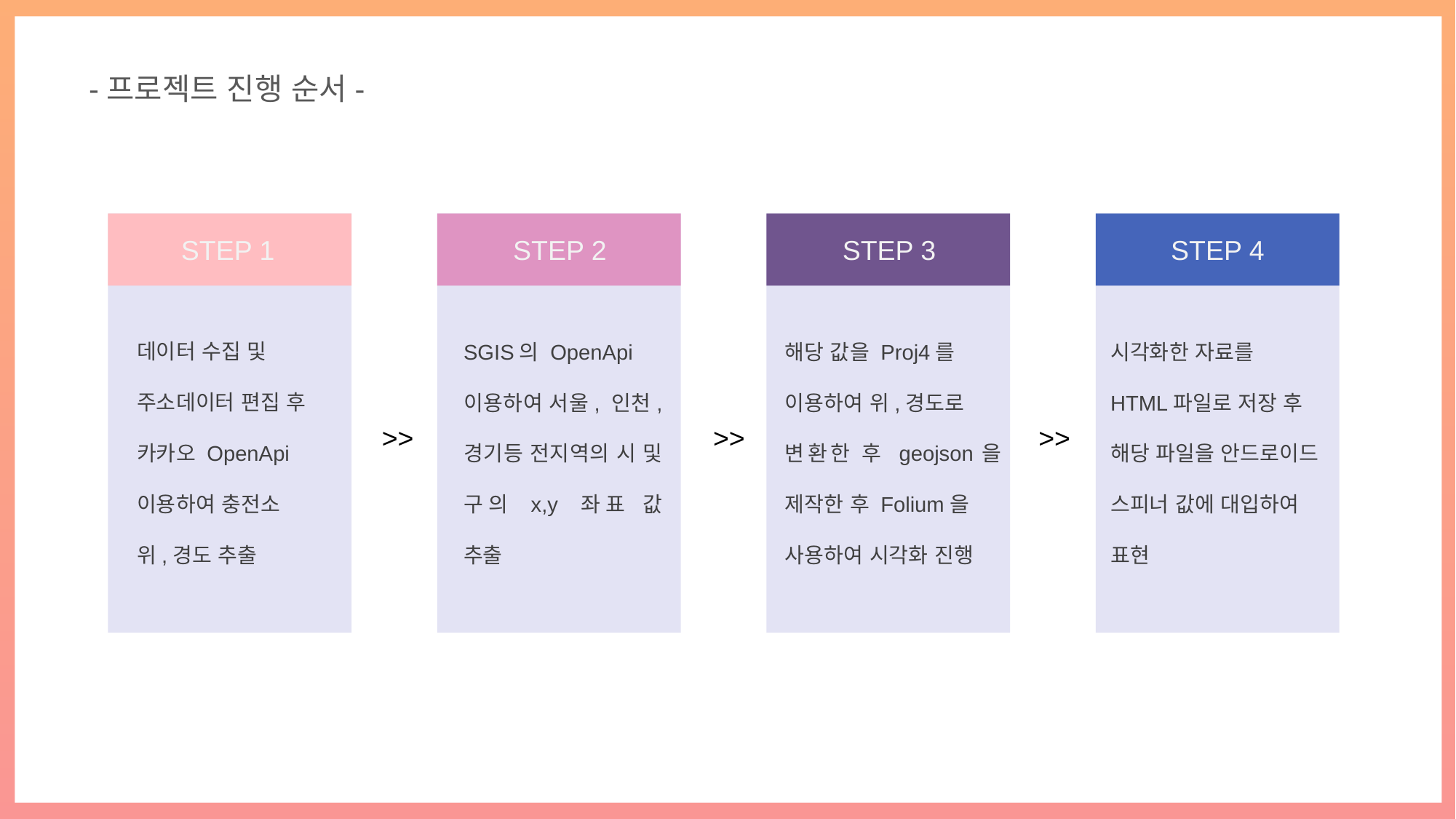

-프로젝트 진행 순서-

STEP 1
STEP 2
STEP 3
STEP 4
데이터 수집 및
주소데이터 편집 후
카카오 OpenApi
이용하여 충전소
위,경도 추출
SGIS의 OpenApi
이용하여 서울, 인천, 경기등 전지역의 시 및 구의 x,y 좌표 값 추출
해당 값을 Proj4를
이용하여 위,경도로
변환한 후 geojson을 제작한 후 Folium을
사용하여 시각화 진행
시각화한 자료를
HTML파일로 저장 후
해당 파일을 안드로이드
스피너 값에 대입하여
표현
>>
>>
>>